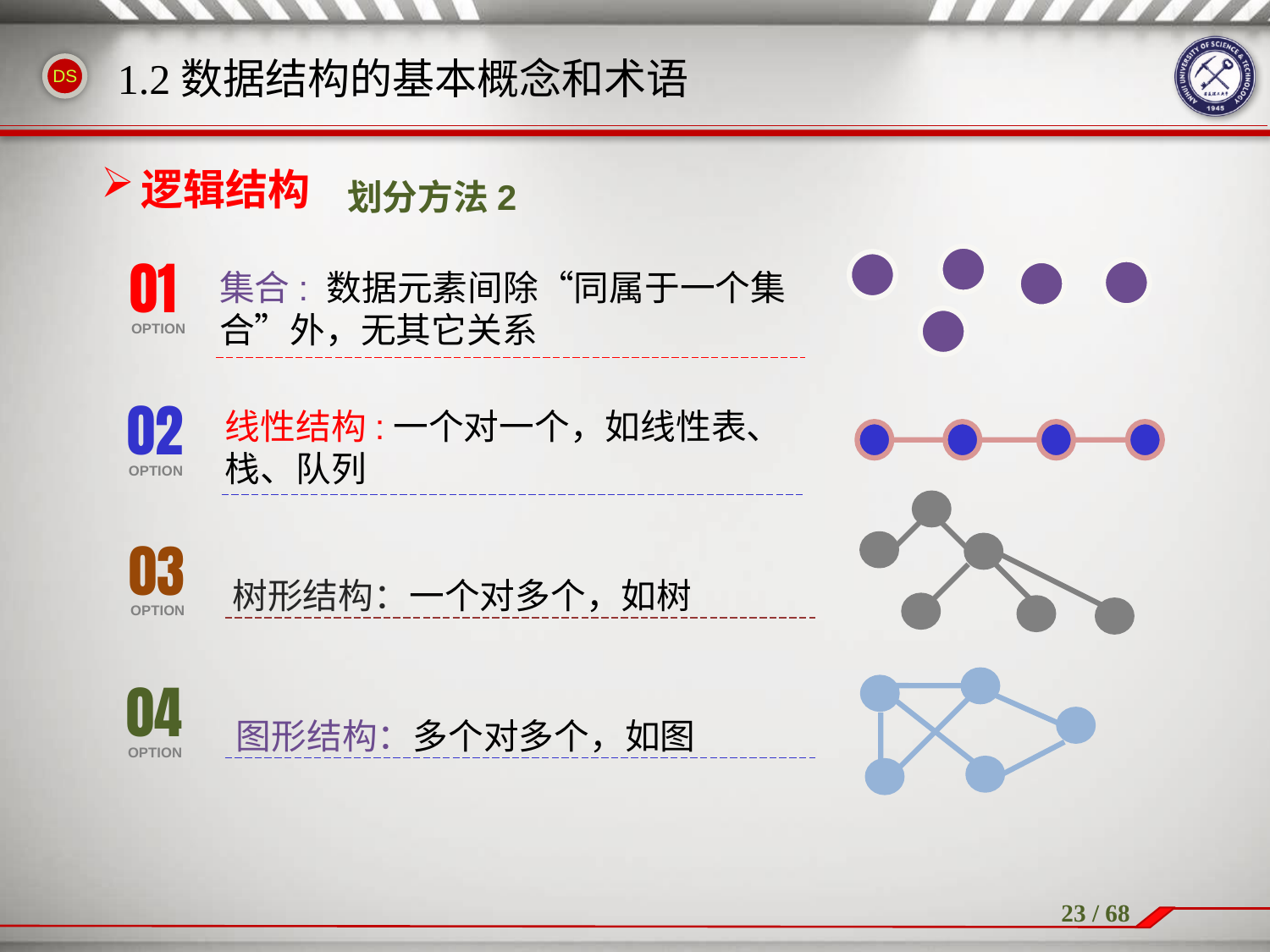

1.2数据结构的基本概念和术语
逻辑结构

划分方法2

01
OPTION
集合: 数据元素间除“同属于一个集合”外，无其它关系
02
OPTION
线性结构:一个对一个，如线性表、栈、队列

03
OPTION
树形结构：一个对多个，如树

04
OPTION
图形结构：多个对多个，如图